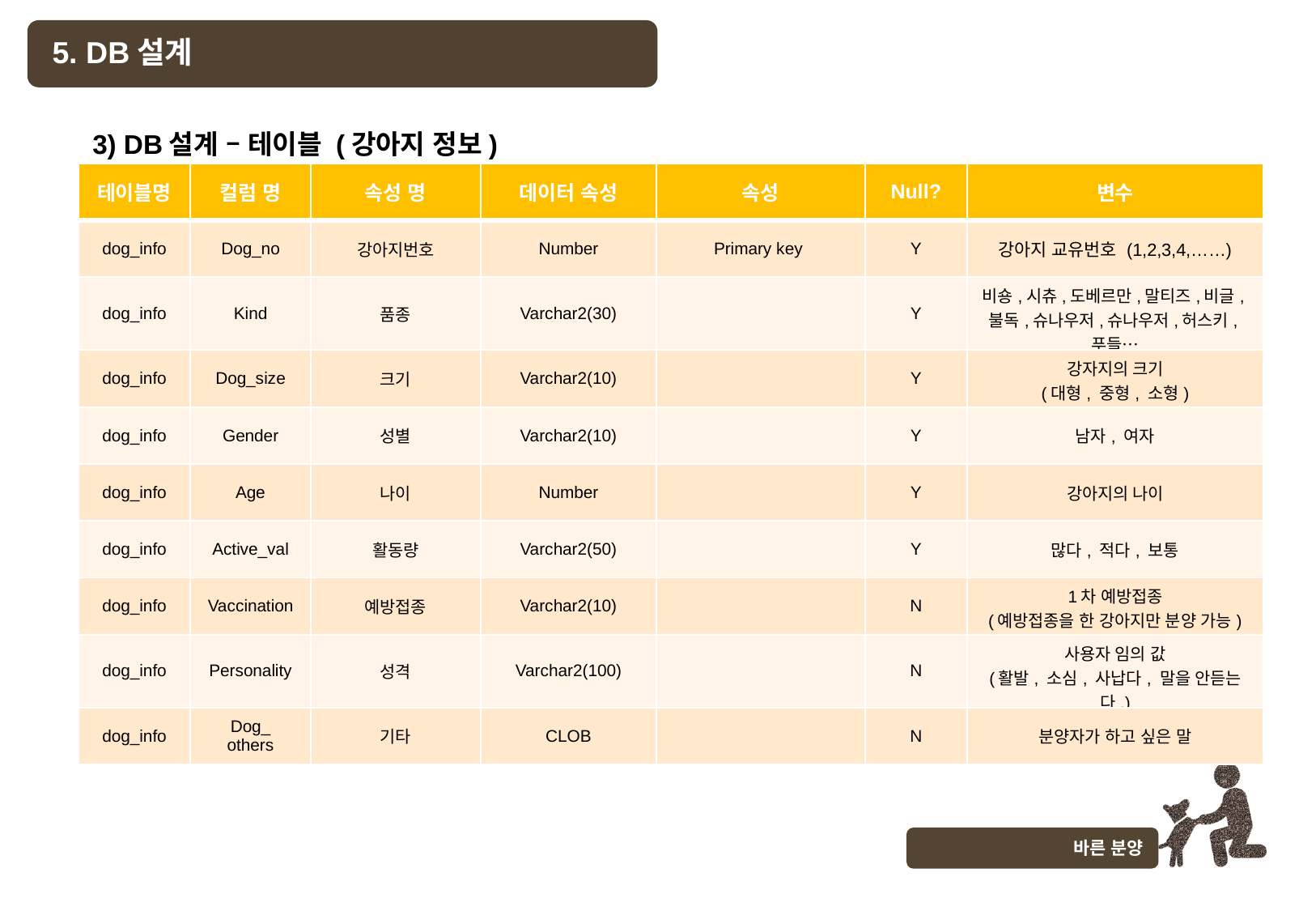

5. DB설계
3) DB설계 – 테이블 (강아지 정보)
| 테이블명 | 컬럼 명 | 속성 명 | 데이터 속성 | 속성 | Null? | 변수 |
| --- | --- | --- | --- | --- | --- | --- |
| dog\_info | Dog\_no | 강아지번호 | Number | Primary key | Y | 강아지 교유번호 (1,2,3,4,……) |
| dog\_info | Kind | 품종 | Varchar2(30) |  | Y | 비숑,시츄,도베르만,말티즈,비글,불독,슈나우저,슈나우저,허스키,푸들… |
| dog\_info | Dog\_size | 크기 | Varchar2(10) |  | Y | 강자지의 크기 (대형, 중형, 소형) |
| dog\_info | Gender | 성별 | Varchar2(10) |  | Y | 남자, 여자 |
| dog\_info | Age | 나이 | Number |  | Y | 강아지의 나이 |
| dog\_info | Active\_val | 활동량 | Varchar2(50) |  | Y | 많다, 적다, 보통 |
| dog\_info | Vaccination | 예방접종 | Varchar2(10) |  | N | 1차 예방접종 (예방접종을 한 강아지만 분양 가능) |
| dog\_info | Personality | 성격 | Varchar2(100) |  | N | 사용자 임의 값 (활발, 소심, 사납다, 말을 안듣는다.) |
| dog\_info | Dog\_ others | 기타 | CLOB |  | N | 분양자가 하고 싶은 말 |